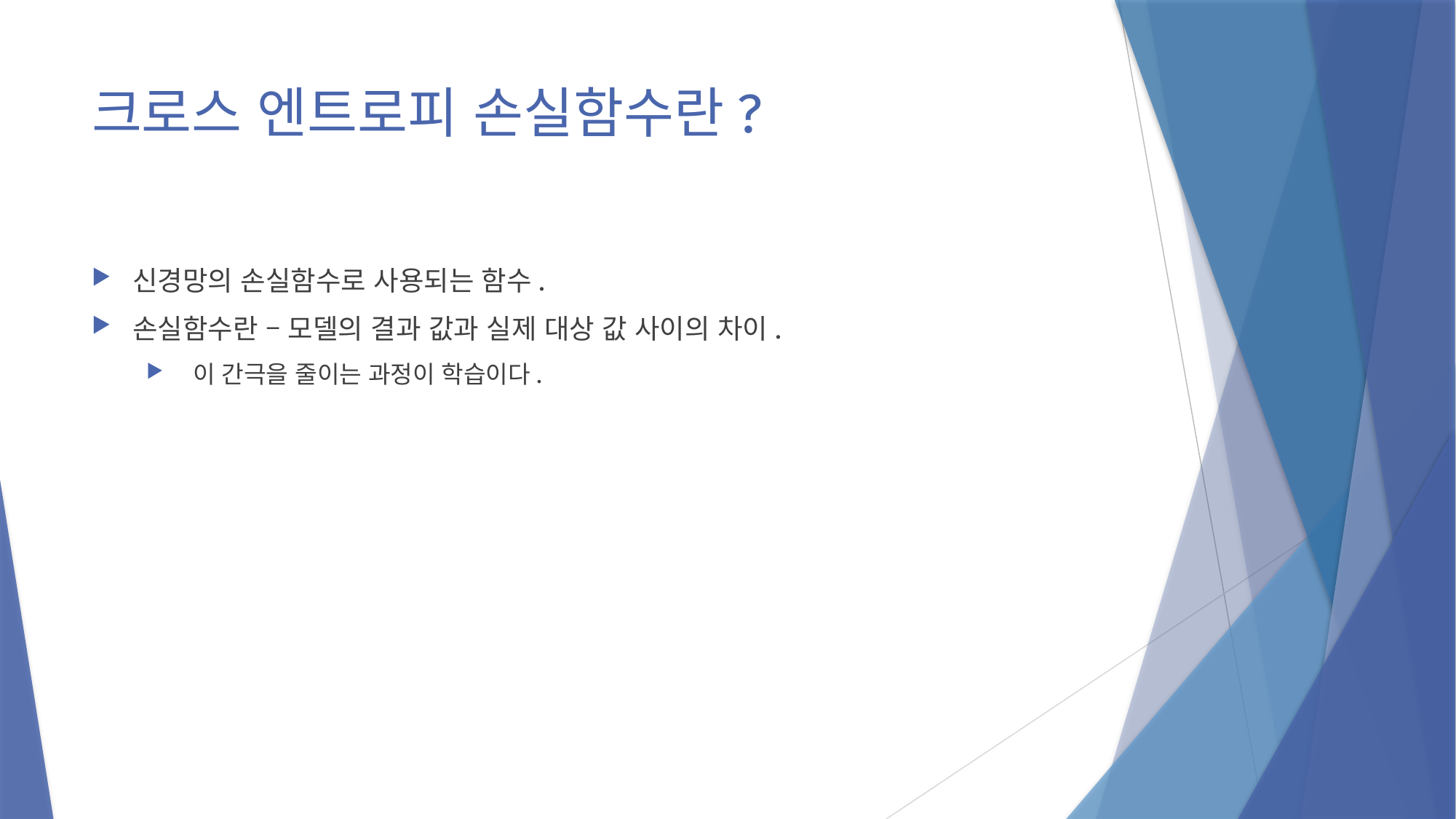

# 크로스 엔트로피 손실함수란?
신경망의 손실함수로 사용되는 함수.
손실함수란 – 모델의 결과 값과 실제 대상 값 사이의 차이.
 이 간극을 줄이는 과정이 학습이다.